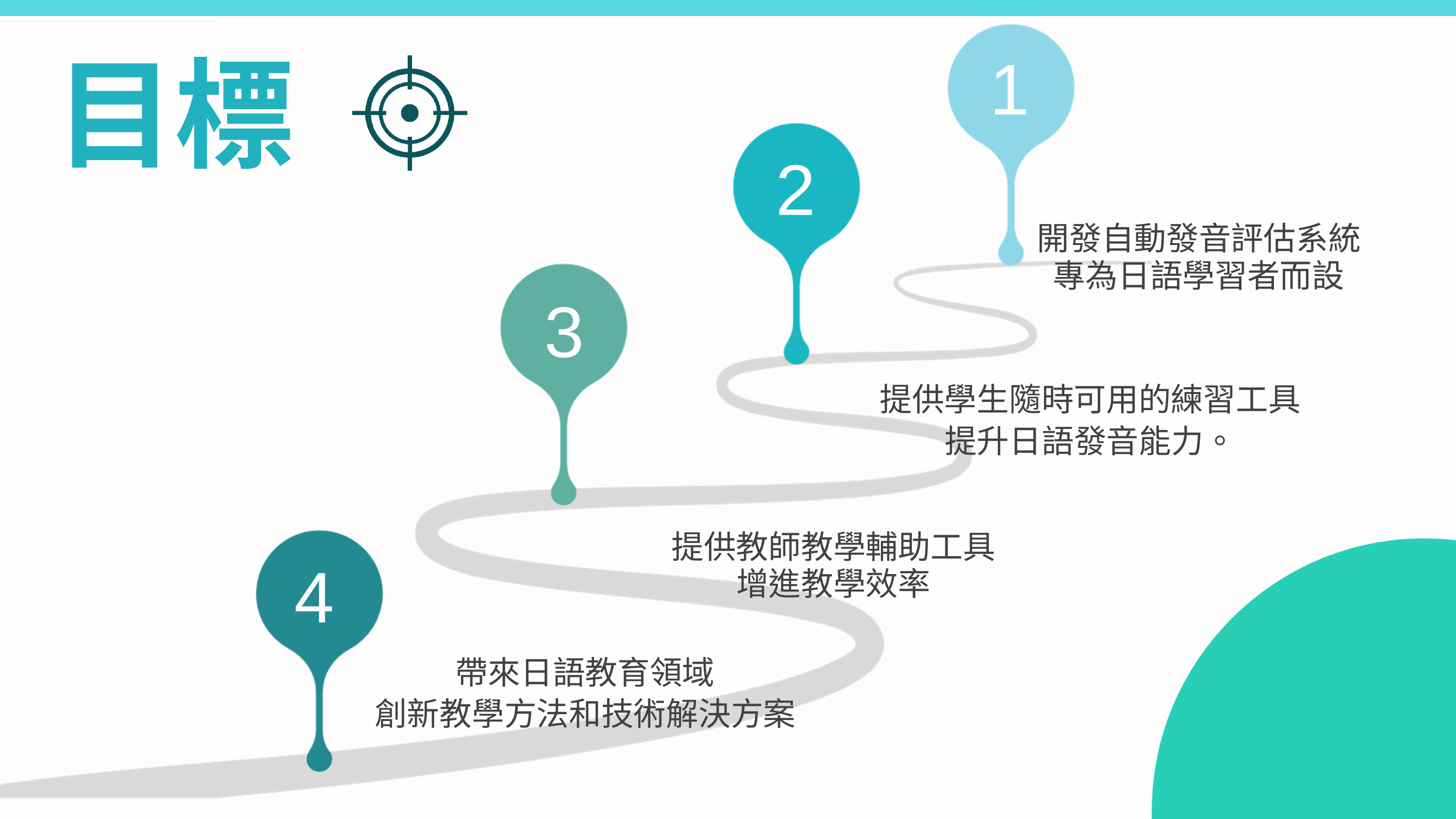

目標

1

2
開發自動發音評估系統
專為日語學習者而設
3
提供學生隨時可用的練習工具
提升日語發音能力。
提供教師教學輔助工具
增進教學效率
4

帶來日語教育領域
創新教學方法和技術解決方案